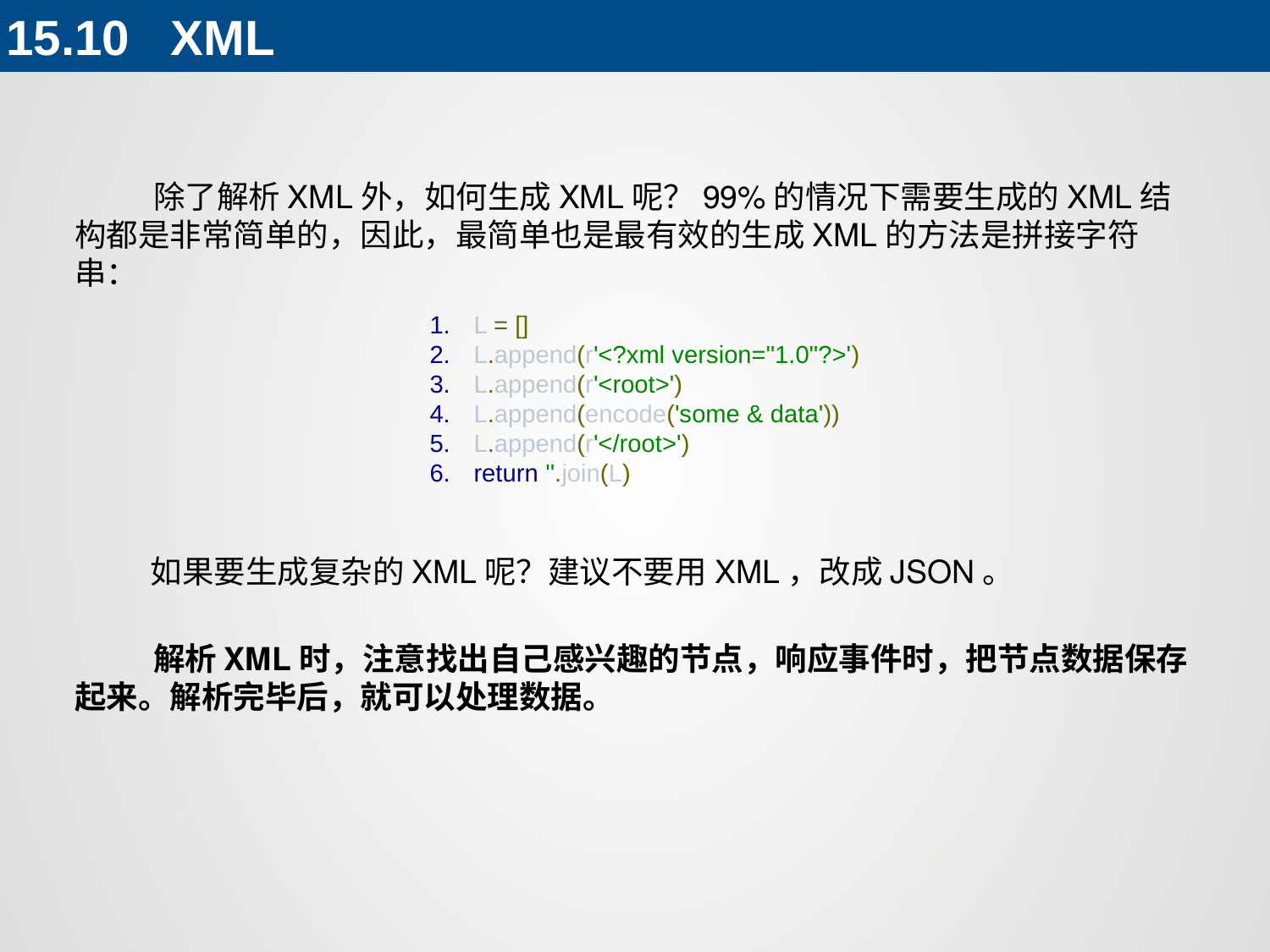

15.10   XML
        除了解析XML外，如何生成XML呢？99%的情况下需要生成的XML结构都是非常简单的，因此，最简单也是最有效的生成XML的方法是拼接字符串：
L = []
L.append(r'<?xml version="1.0"?>')
L.append(r'<root>')
L.append(encode('some & data'))
L.append(r'</root>')
return ''.join(L)
        如果要生成复杂的XML呢？建议不要用XML，改成JSON。

        解析XML时，注意找出自己感兴趣的节点，响应事件时，把节点数据保存起来。解析完毕后，就可以处理数据。